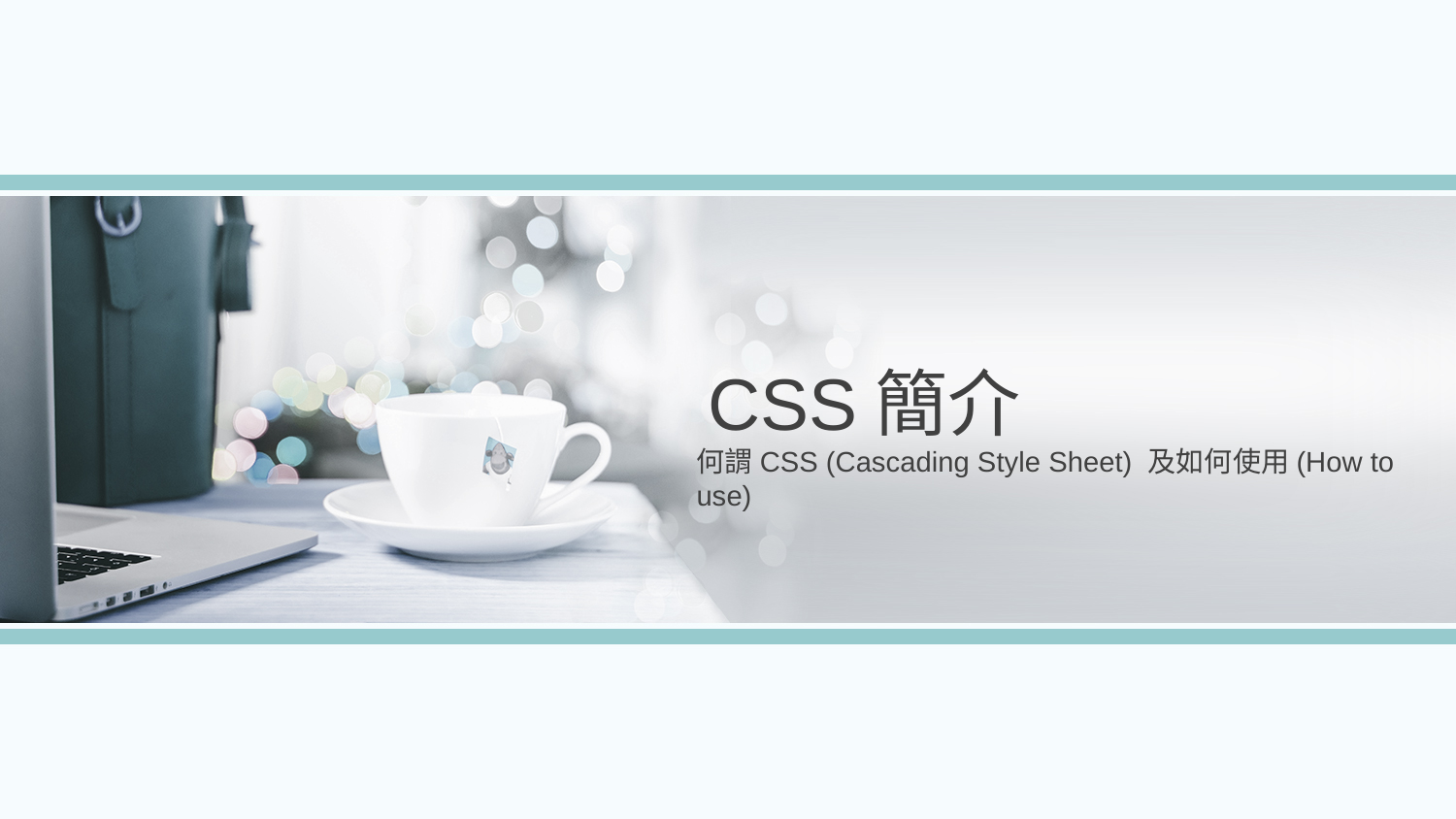

CSS簡介
何謂CSS (Cascading Style Sheet) 及如何使用(How to use)